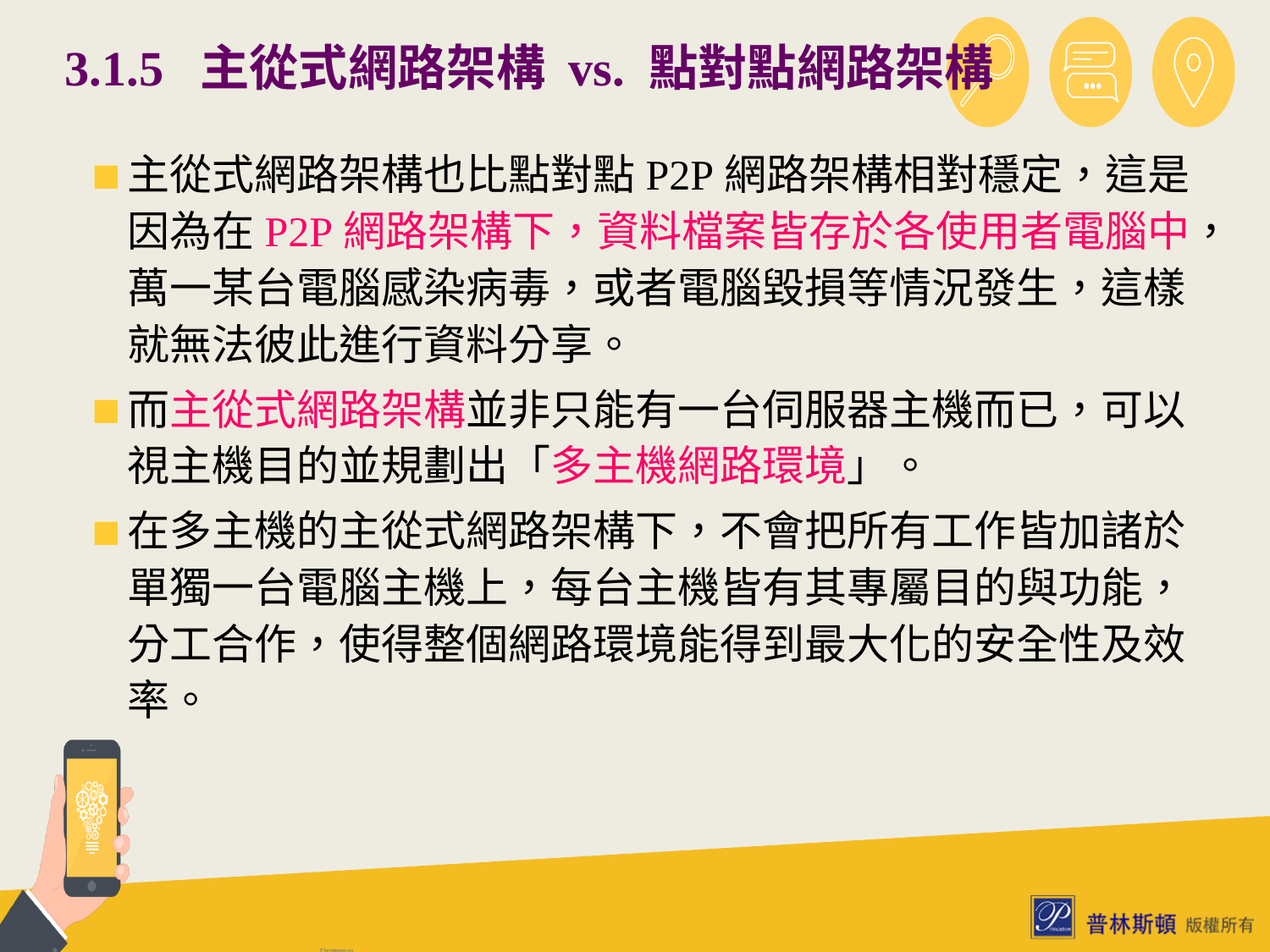

# 3.1.5  主從式網路架構 vs. 點對點網路架構
主從式網路架構也比點對點P2P網路架構相對穩定，這是因為在P2P網路架構下，資料檔案皆存於各使用者電腦中，萬一某台電腦感染病毒，或者電腦毀損等情況發生，這樣就無法彼此進行資料分享。
而主從式網路架構並非只能有一台伺服器主機而已，可以視主機目的並規劃出「多主機網路環境」。
在多主機的主從式網路架構下，不會把所有工作皆加諸於單獨一台電腦主機上，每台主機皆有其專屬目的與功能，分工合作，使得整個網路環境能得到最大化的安全性及效率。